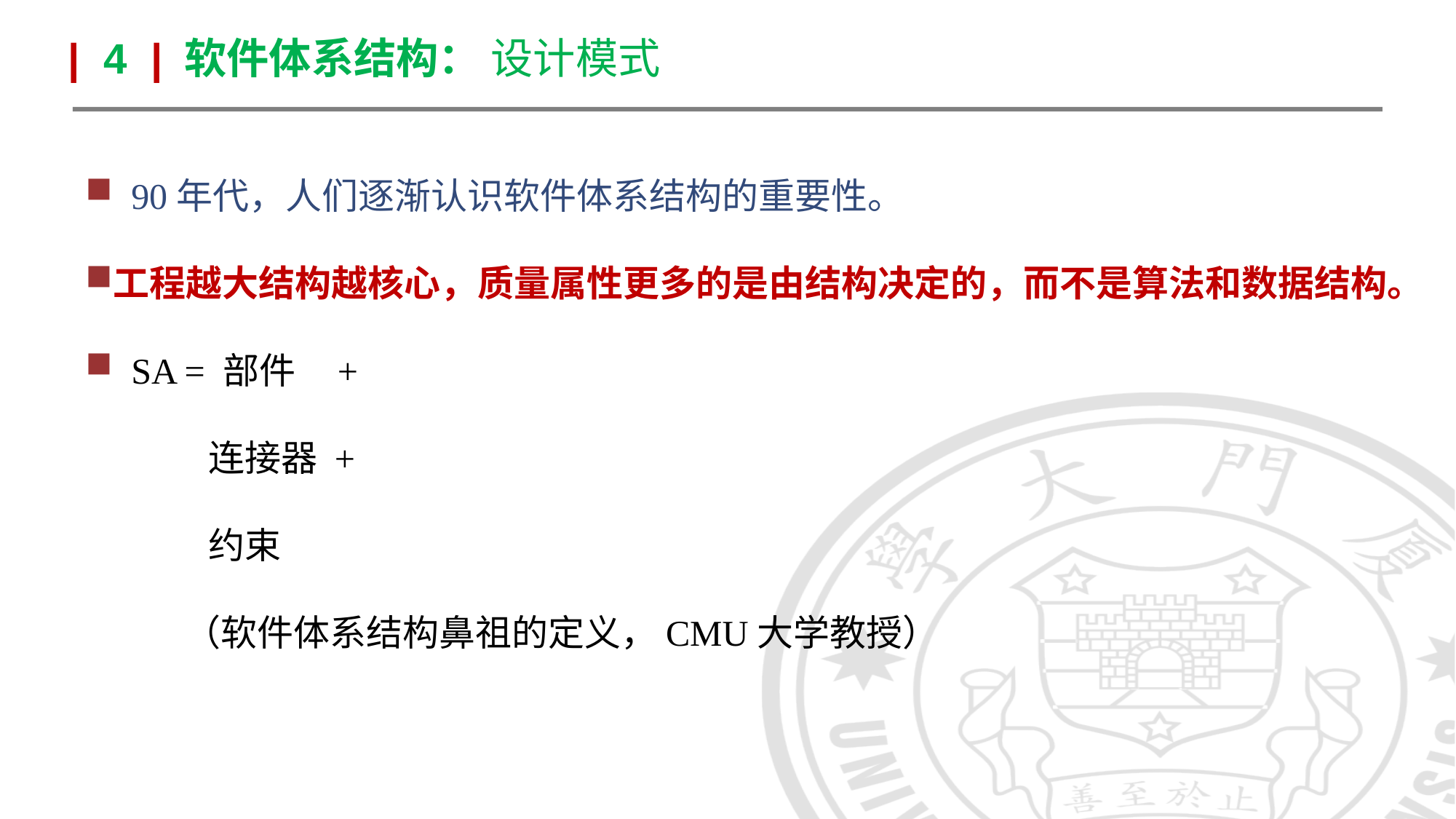

|  4  | 软件体系结构： 设计模式

  90年代，人们逐渐认识软件体系结构的重要性。
工程越大结构越核心，质量属性更多的是由结构决定的，而不是算法和数据结构。
  SA = 部件    +
              连接器 +
              约束
           （软件体系结构鼻祖的定义，CMU大学教授）